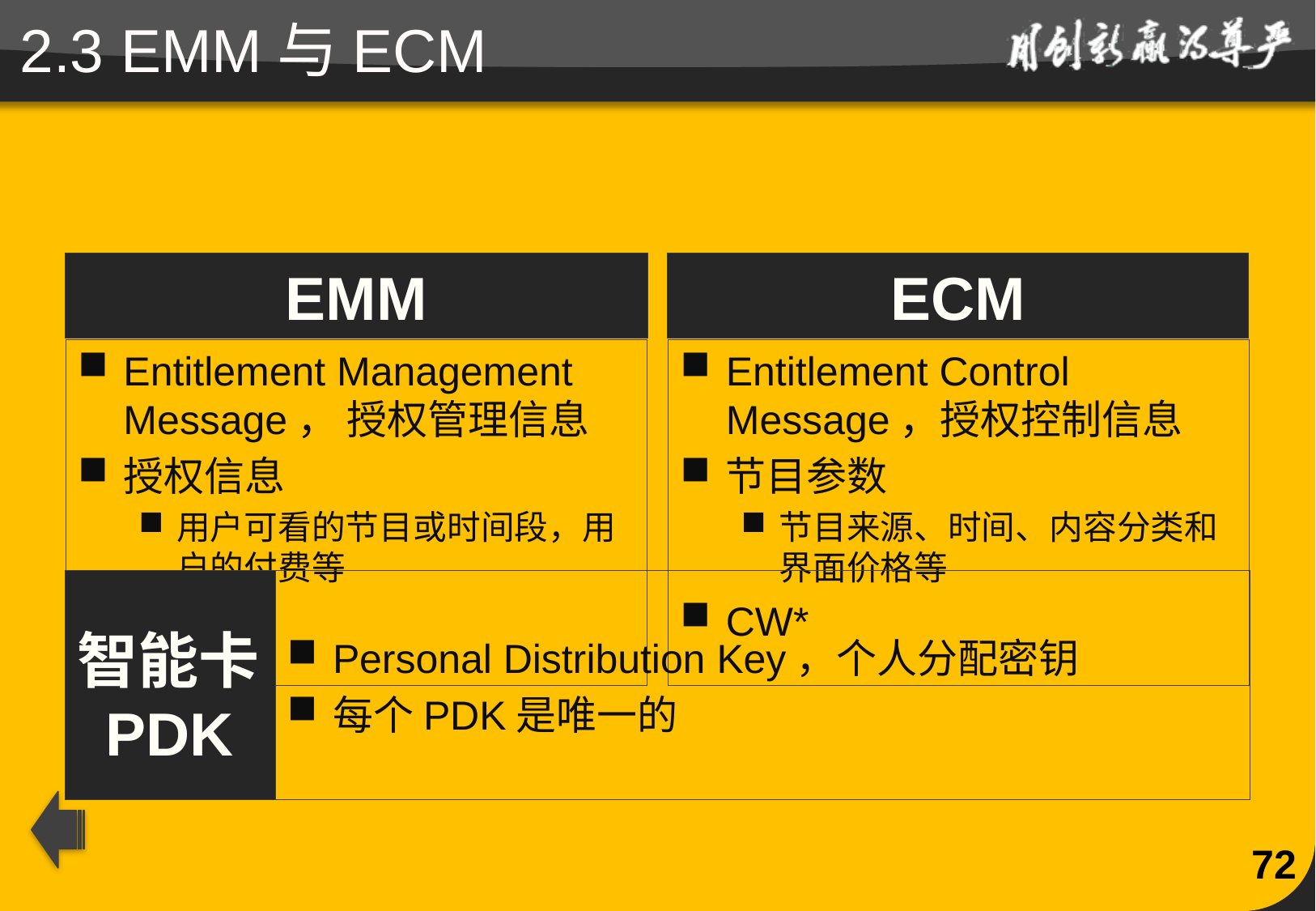

# 2.3 EMM与ECM
EMM
ECM
Entitlement Management Message， 授权管理信息
授权信息
用户可看的节目或时间段，用户的付费等
SK*

Entitlement Control Message，授权控制信息
节目参数
节目来源、时间、内容分类和界面价格等
CW*

智能卡PDK

Personal Distribution Key，个人分配密钥
每个PDK是唯一的

72